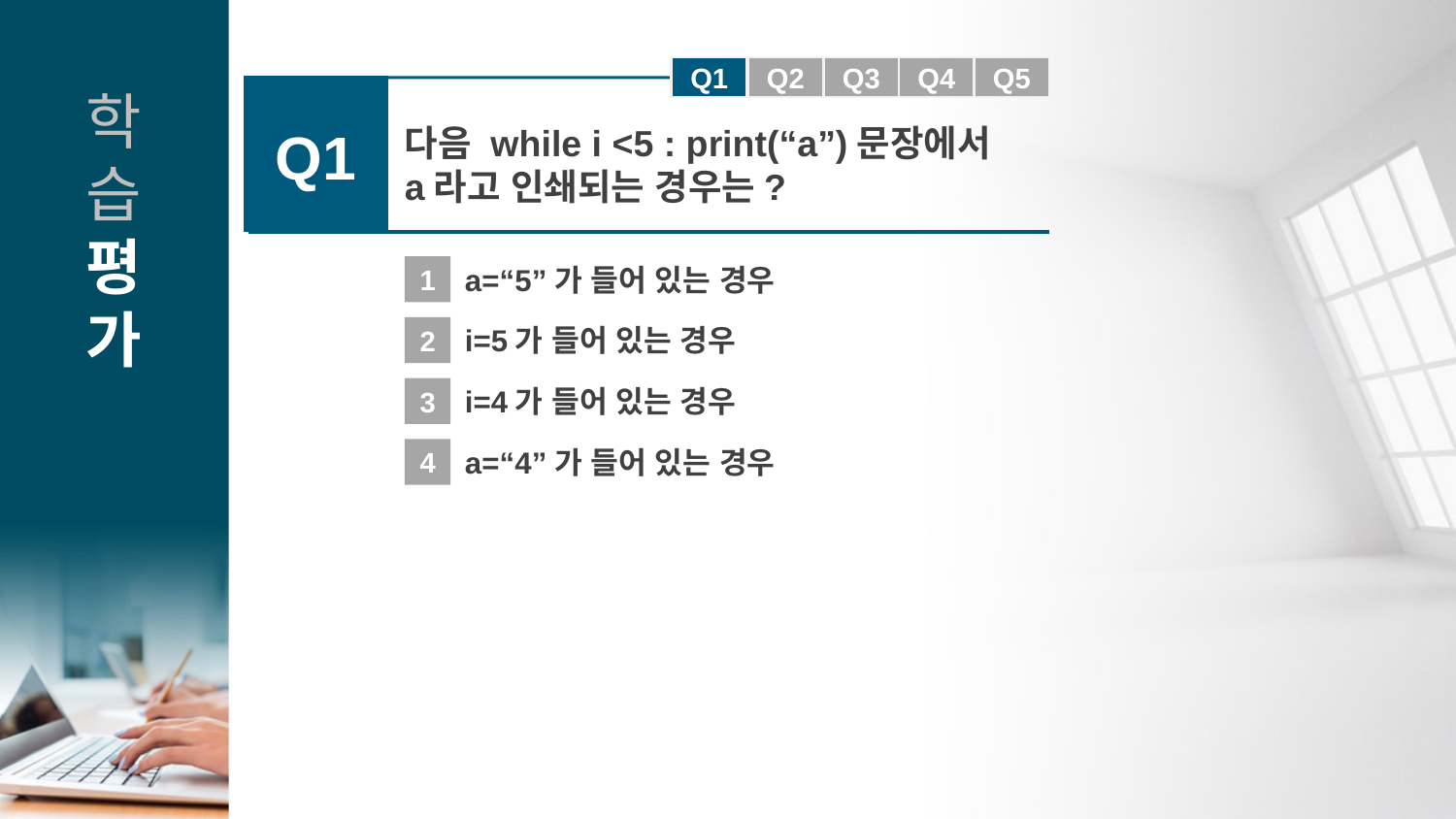

Q1
Q1
Q2
Q3
Q4
Q5
Q1
다음 while i <5 : print(“a”)문장에서  a라고 인쇄되는 경우는?
1
a=“5”가 들어 있는 경우
2
i=5가 들어 있는 경우
3
i=4가 들어 있는 경우
4
a=“4”가 들어 있는 경우